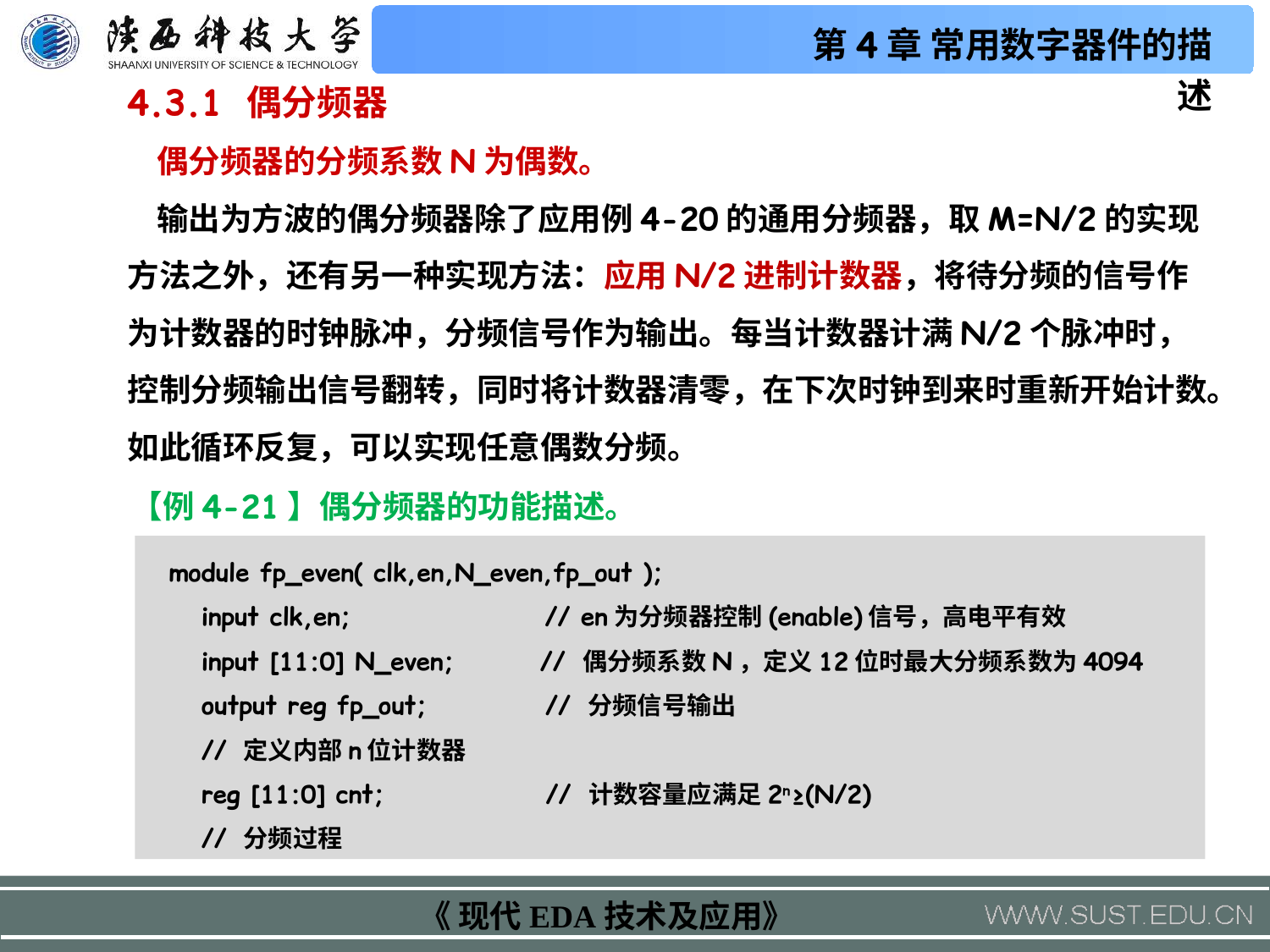

4.3.1 偶分频器
   偶分频器的分频系数N为偶数。
   输出为方波的偶分频器除了应用例4-20的通用分频器，取M=N/2的实现方法之外，还有另一种实现方法：应用N/2进制计数器，将待分频的信号作为计数器的时钟脉冲，分频信号作为输出。每当计数器计满N/2个脉冲时，控制分频输出信号翻转，同时将计数器清零，在下次时钟到来时重新开始计数。如此循环反复，可以实现任意偶数分频。
【例4-21】偶分频器的功能描述。
  module fp_even( clk,en,N_even,fp_out );
     input clk,en;                  // en为分频器控制(enable)信号，高电平有效
     input [11:0] N_even;        // 偶分频系数N，定义12位时最大分频系数为4094
     output reg fp_out;           // 分频信号输出
     // 定义内部n位计数器
     reg [11:0] cnt;               // 计数容量应满足2n≥(N/2)
     // 分频过程